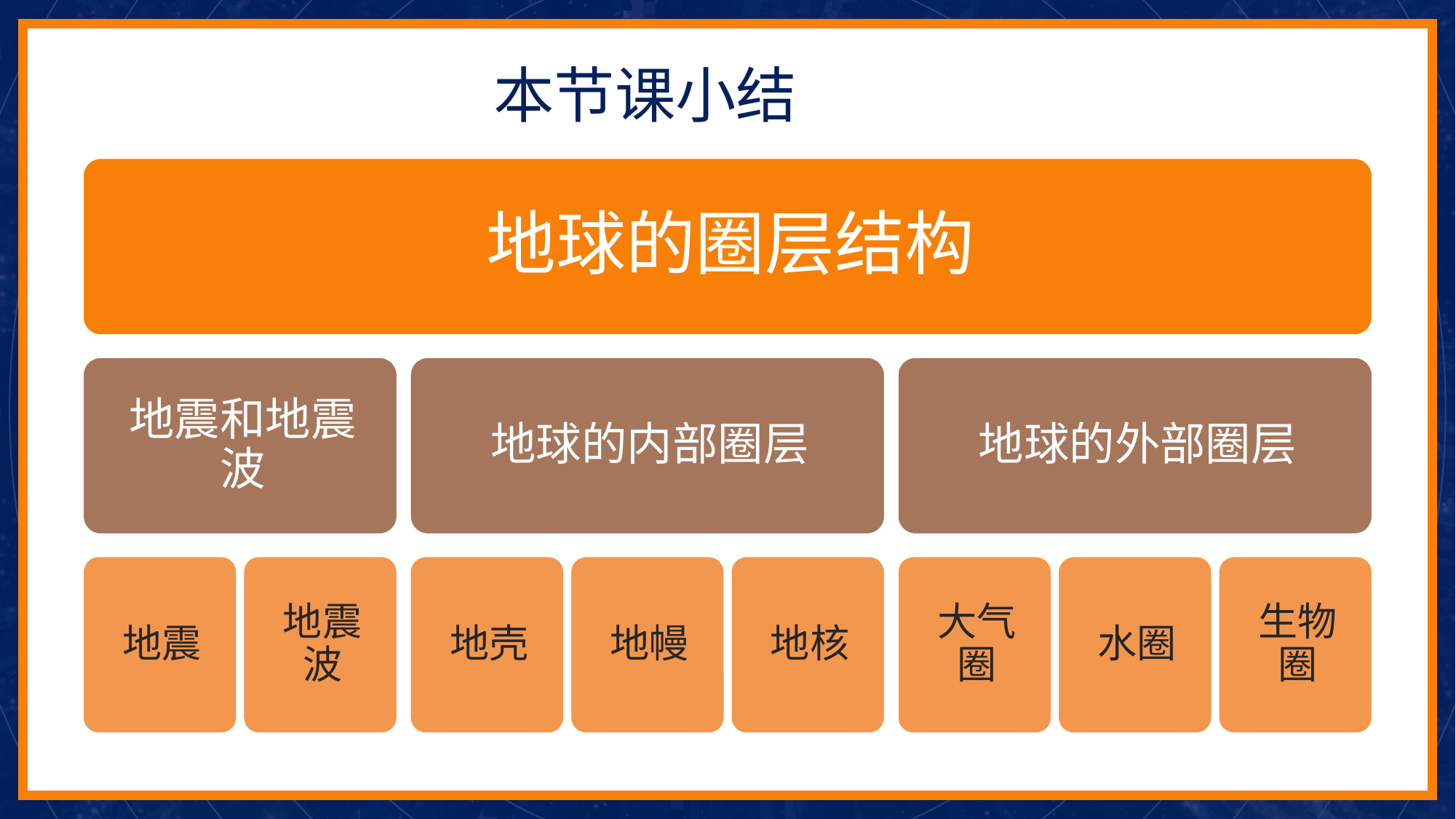

本节课小结
地球的圈层结构
地震和地震波
地震
地震波
地球的内部圈层
地壳
地幔
地核
地球的外部圈层
大气圈
水圈
生物圈